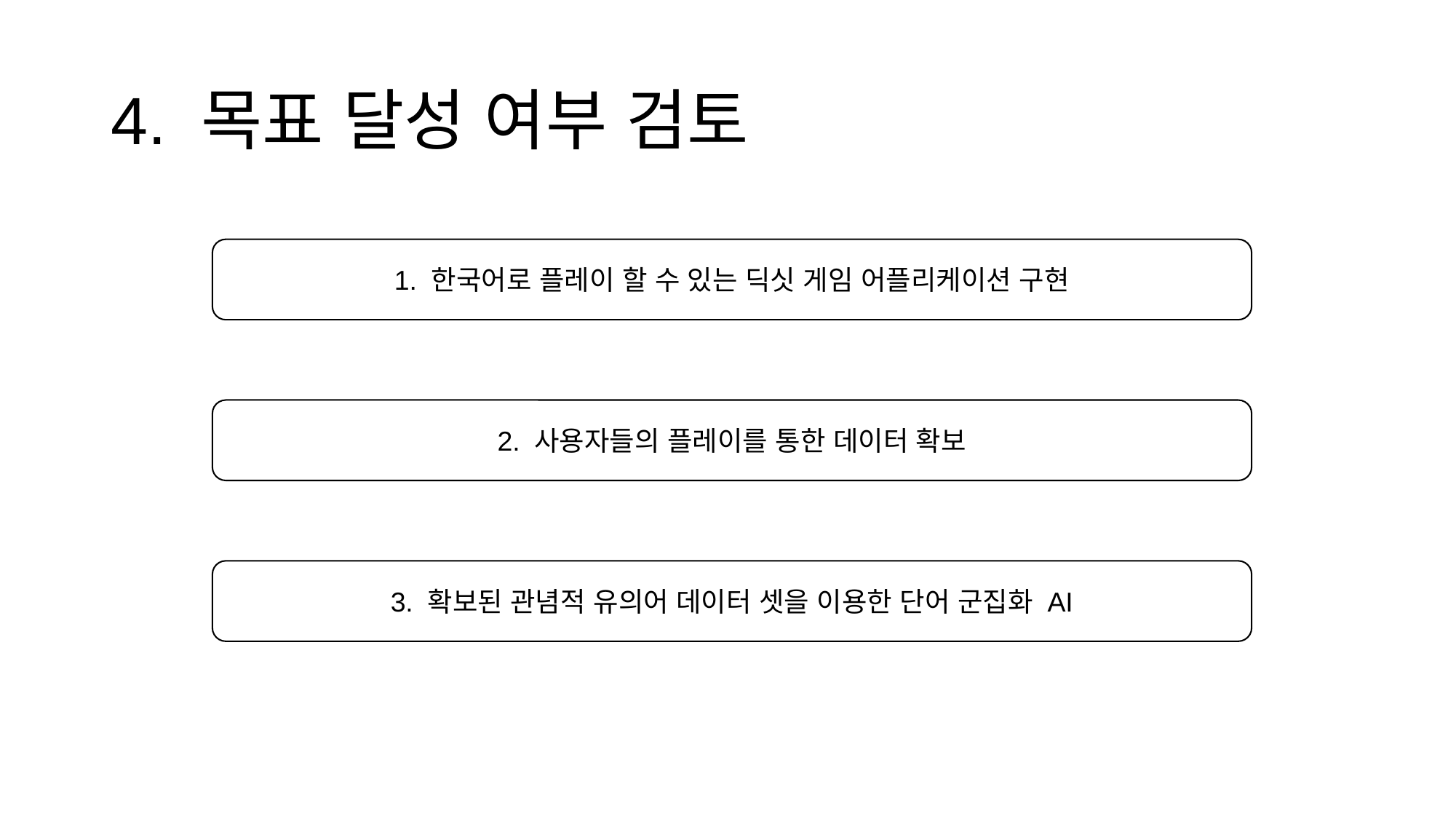

# 4. 목표 달성 여부 검토

1. 한국어로 플레이 할 수 있는 딕싯 게임 어플리케이션 구현
2. 사용자들의 플레이를 통한 데이터 확보
3. 확보된 관념적 유의어 데이터 셋을 이용한 단어 군집화 AI